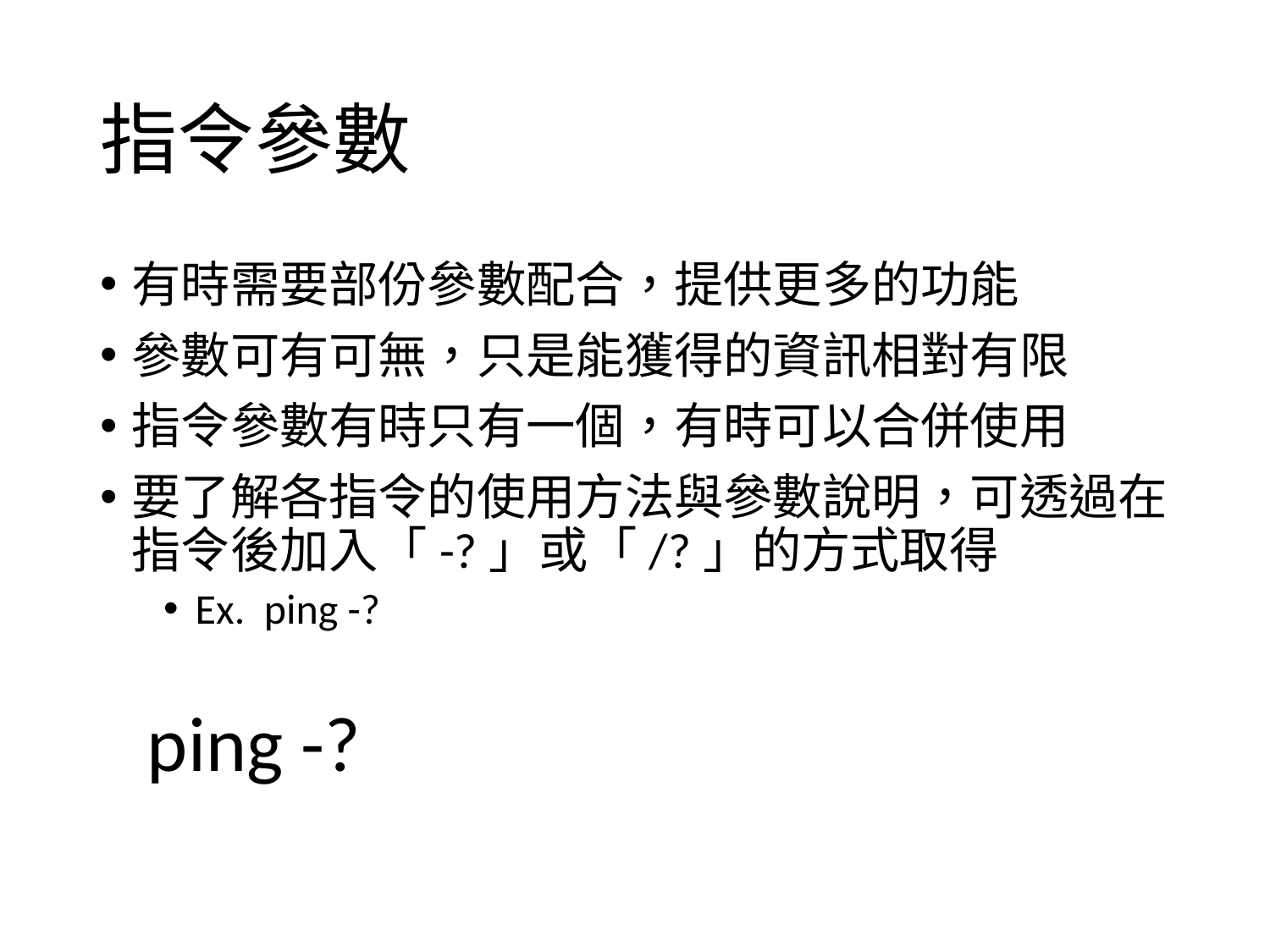

# 指令參數
有時需要部份參數配合，提供更多的功能
參數可有可無，只是能獲得的資訊相對有限
指令參數有時只有一個，有時可以合併使用
要了解各指令的使用方法與參數說明，可透過在指令後加入「-?」或「/?」的方式取得
Ex.  ping -?
 ping -?